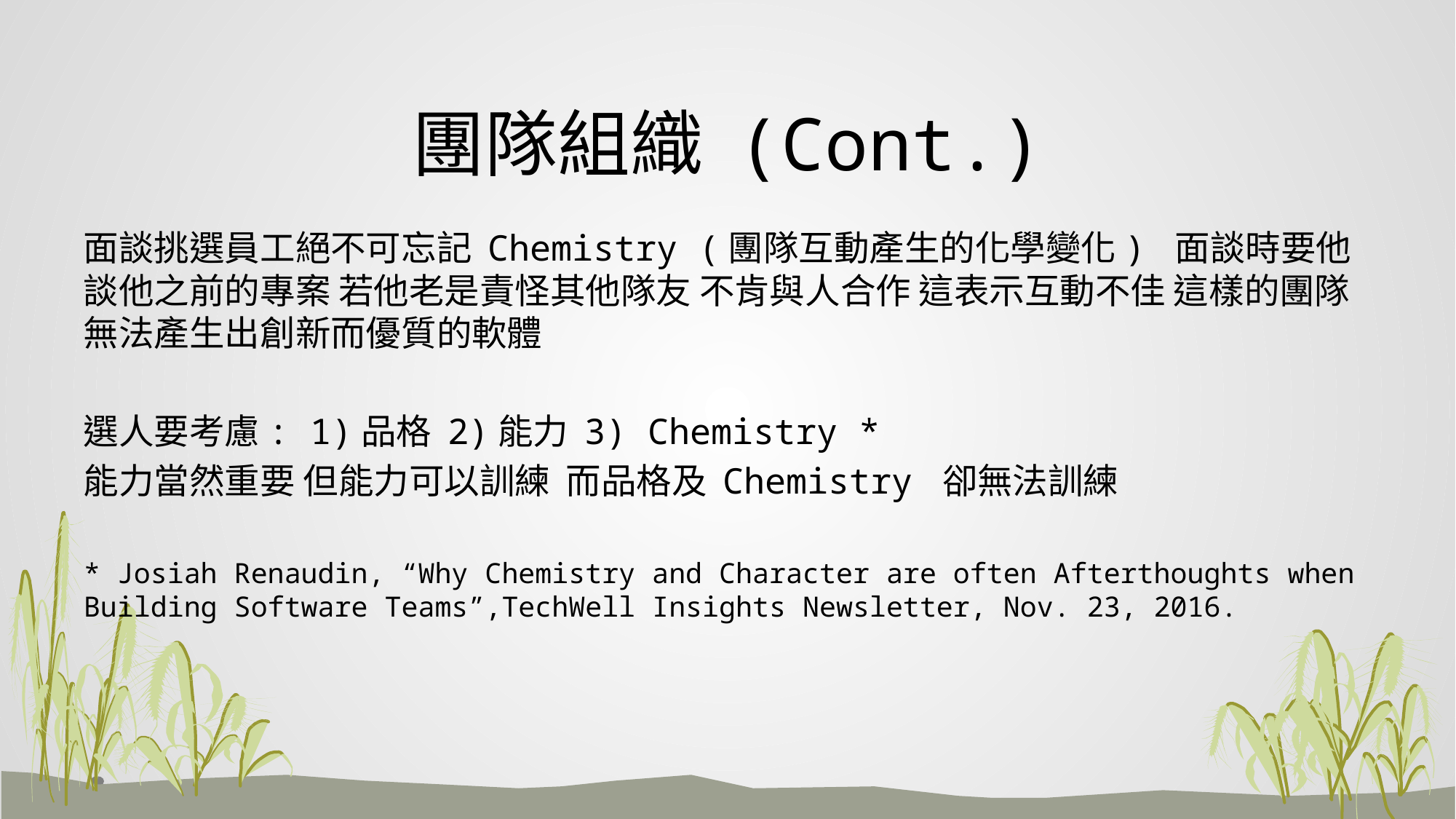

# 團隊組織 (Cont.)
面談挑選員工絕不可忘記 Chemistry (團隊互動產生的化學變化) 面談時要他談他之前的專案 若他老是責怪其他隊友 不肯與人合作 這表示互動不佳 這樣的團隊無法產生出創新而優質的軟體

選人要考慮: 1)品格 2)能力 3) Chemistry *
能力當然重要 但能力可以訓練  而品格及 Chemistry 卻無法訓練

* Josiah Renaudin, “Why Chemistry and Character are often Afterthoughts when Building Software Teams”,TechWell Insights Newsletter, Nov. 23, 2016.